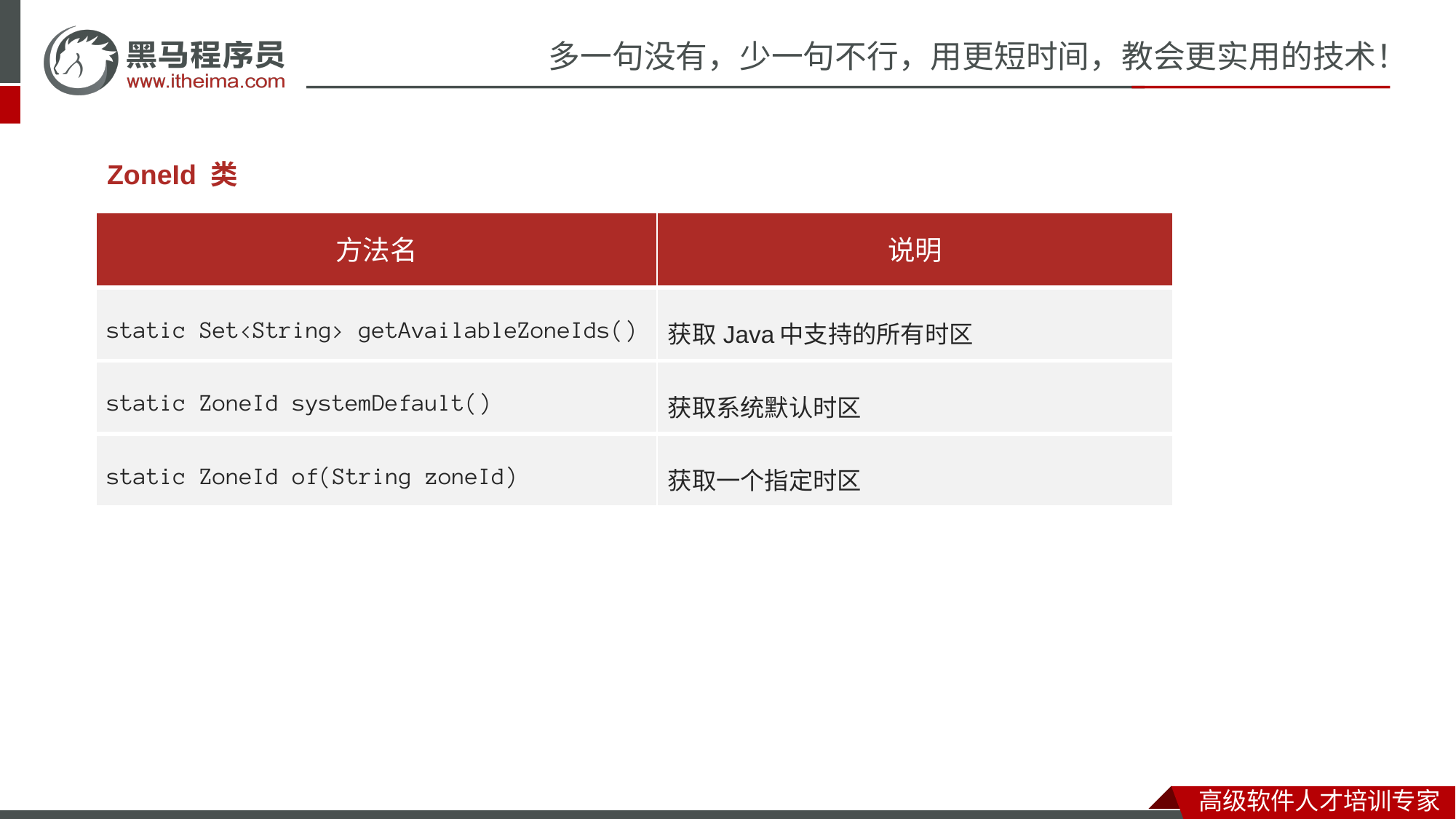

ZoneId 类
| 方法名 | 说明 |
| --- | --- |
| static Set<String> getAvailableZoneIds​() | 获取Java中支持的所有时区 |
| static ZoneId systemDefault​() | 获取系统默认时区 |
| static ZoneId of​(String zoneId) | 获取一个指定时区 |